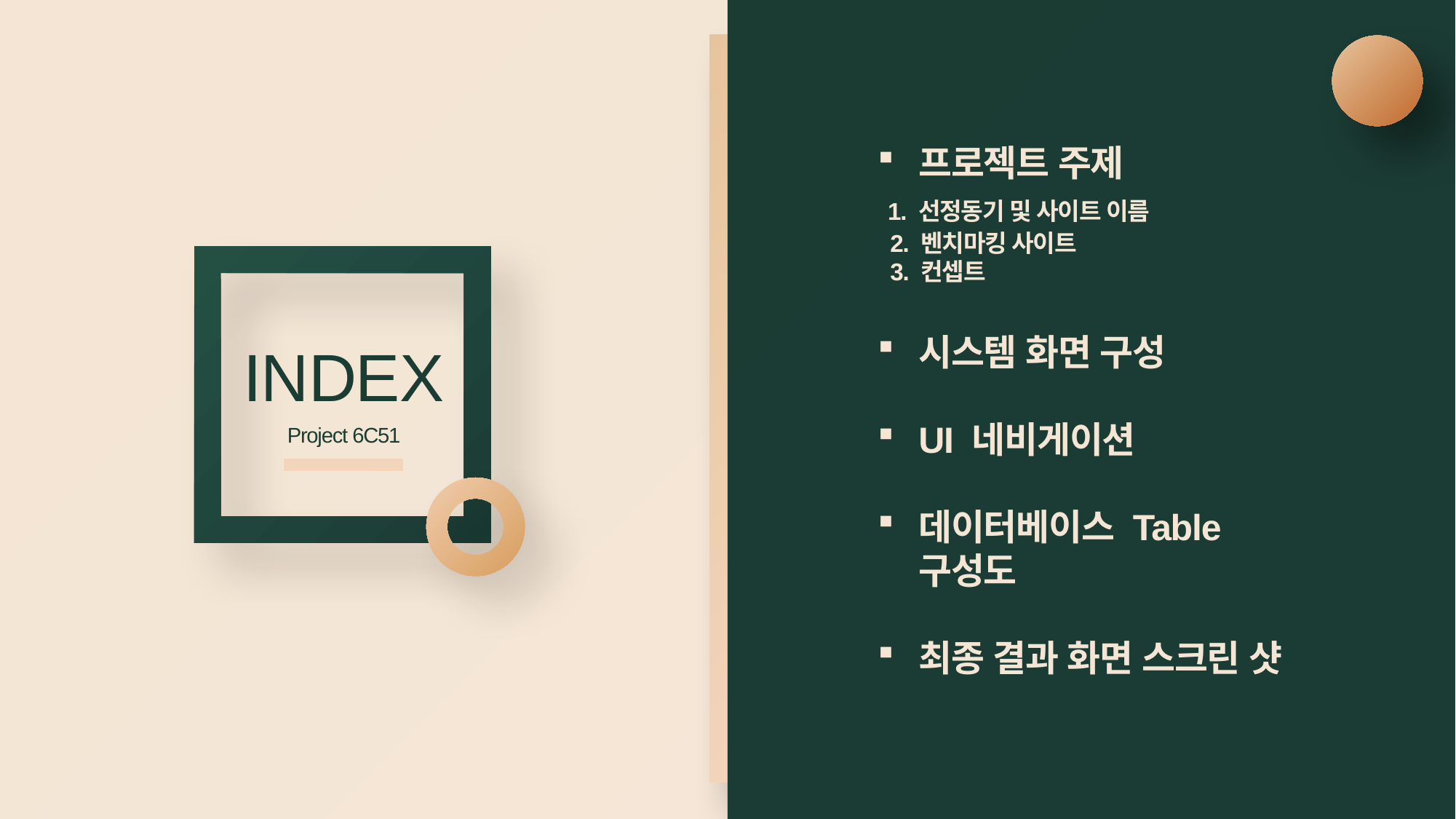

프로젝트 주제
 1. 선정동기 및 사이트 이름
  2. 벤치마킹 사이트
  3. 컨셉트

시스템 화면 구성

UI 네비게이션

데이터베이스 Table 구성도

최종 결과 화면 스크린 샷

INDEX
Project 6C51